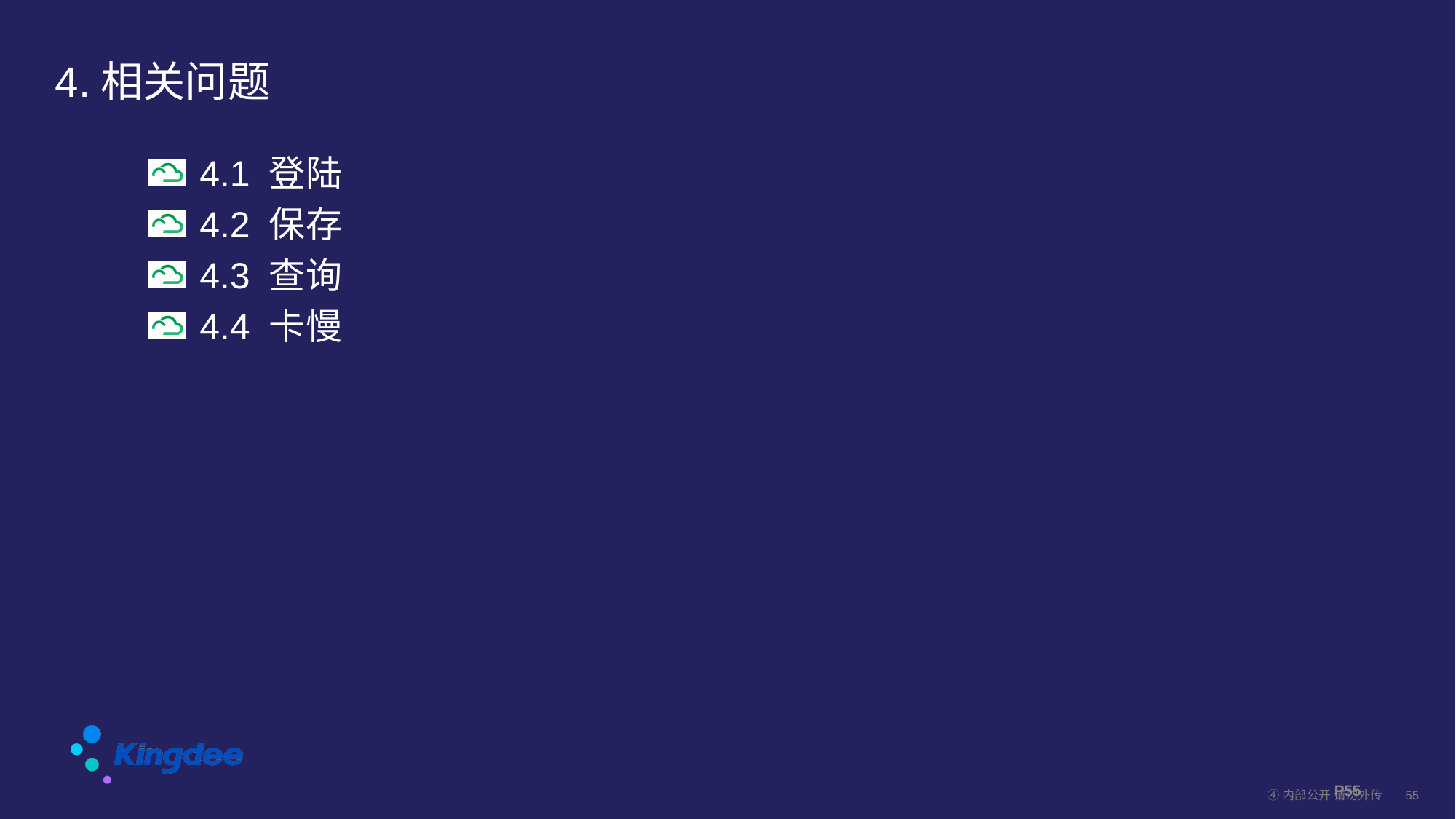

# 4.相关问题
 4.1 登陆
 4.2 保存
 4.3 查询
 4.4 卡慢